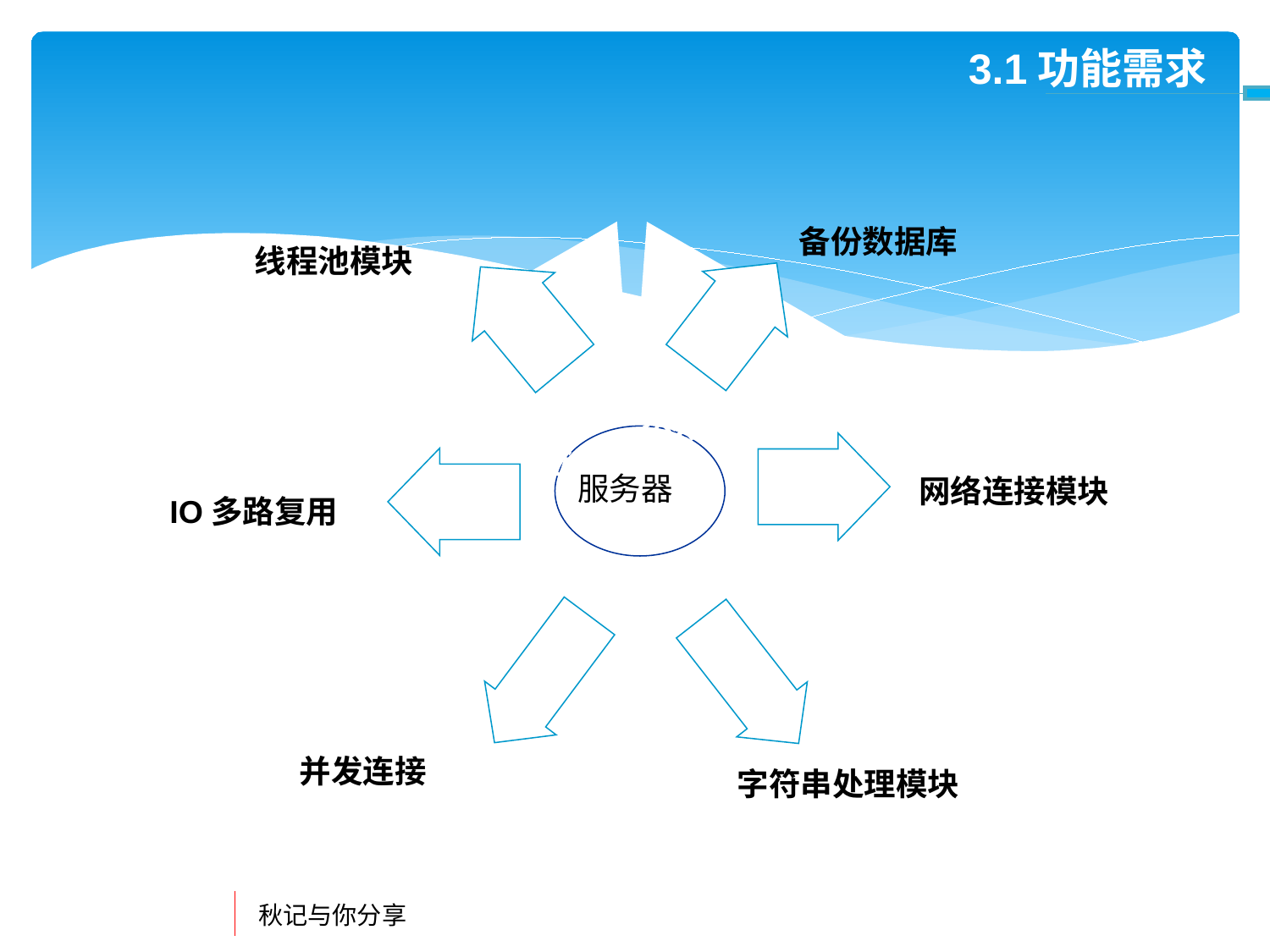

3.1功能需求

备份数据库

线程池模块

网络连接模块

IO多路复用

省部级科研平台

服务器

并发连接

字符串处理模块